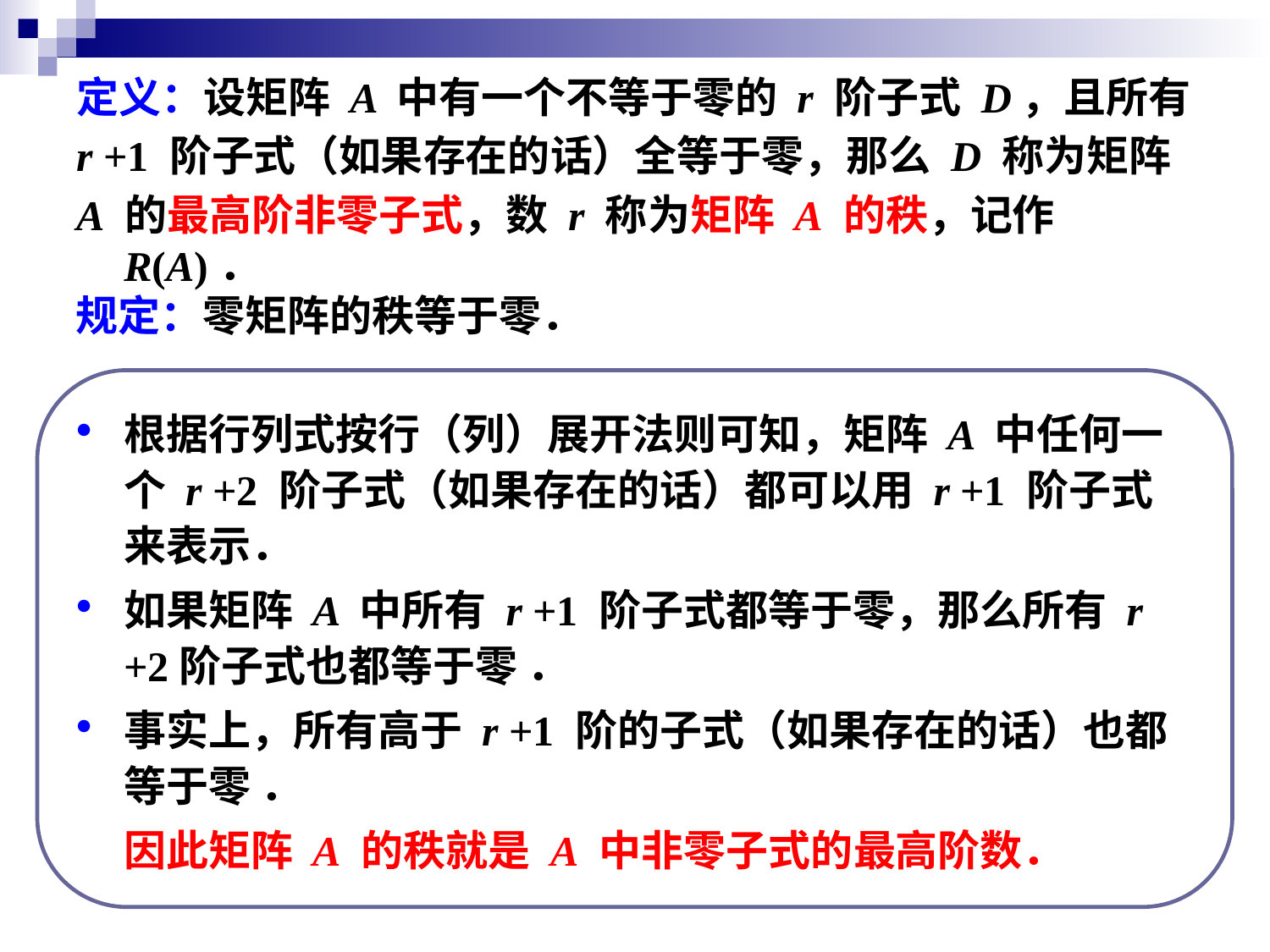

定义：设矩阵 A 中有一个不等于零的 r 阶子式 D，且所有
r +1 阶子式（如果存在的话）全等于零，那么 D 称为矩阵
A 的最高阶非零子式，数 r 称为矩阵 A 的秩，记作 R(A)．
规定：零矩阵的秩等于零．
根据行列式按行（列）展开法则可知，矩阵 A 中任何一个 r +2 阶子式（如果存在的话）都可以用 r +1 阶子式来表示．
如果矩阵 A 中所有 r +1 阶子式都等于零，那么所有 r +2阶子式也都等于零 ．
事实上，所有高于 r +1 阶的子式（如果存在的话）也都等于零 ．
	因此矩阵 A 的秩就是 A 中非零子式的最高阶数．